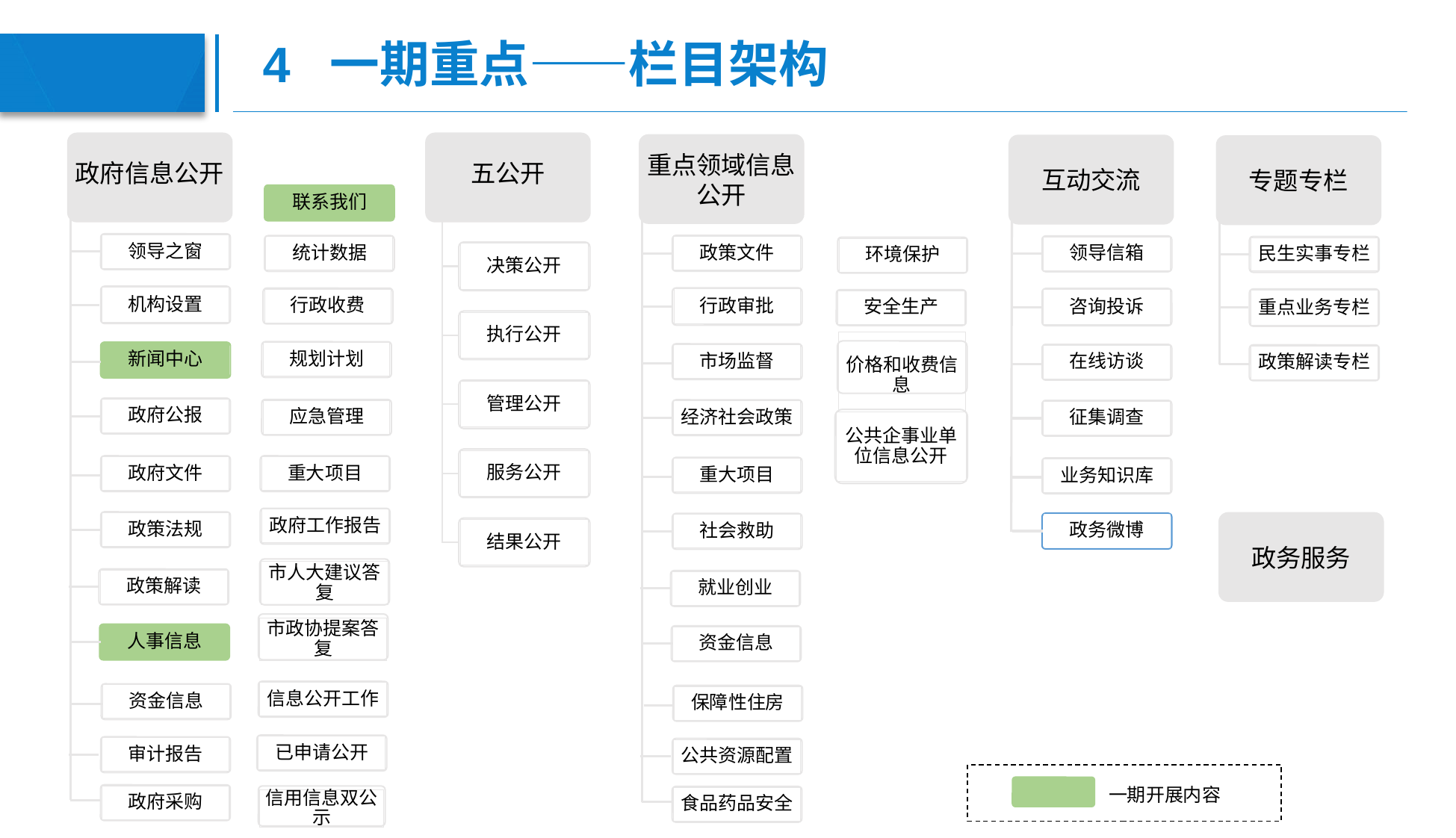

# 4  一期重点——栏目架构

政府信息公开

五公开

重点领域信息公开

互动交流

专题专栏

联系我们

领导之窗

政策文件

统计数据

领导信箱

民生实事专栏

环境保护

决策公开

机构设置

行政审批

行政收费

咨询投诉

重点业务专栏

安全生产

执行公开
价格和收费信息

规划计划

新闻中心

市场监督

在线访谈

政策解读专栏

管理公开

政府公报

应急管理

经济社会政策

征集调查

公共企事业单位信息公开

服务公开

政府文件

重大项目

重大项目

业务知识库

政府工作报告

政策法规

政务服务

政务微博

社会救助

结果公开

市人大建议答复

政策解读

就业创业

市政协提案答复

人事信息

资金信息

信息公开工作

资金信息

保障性住房

已申请公开

审计报告

公共资源配置

一期开展内容

政府采购

信用信息双公示

食品药品安全